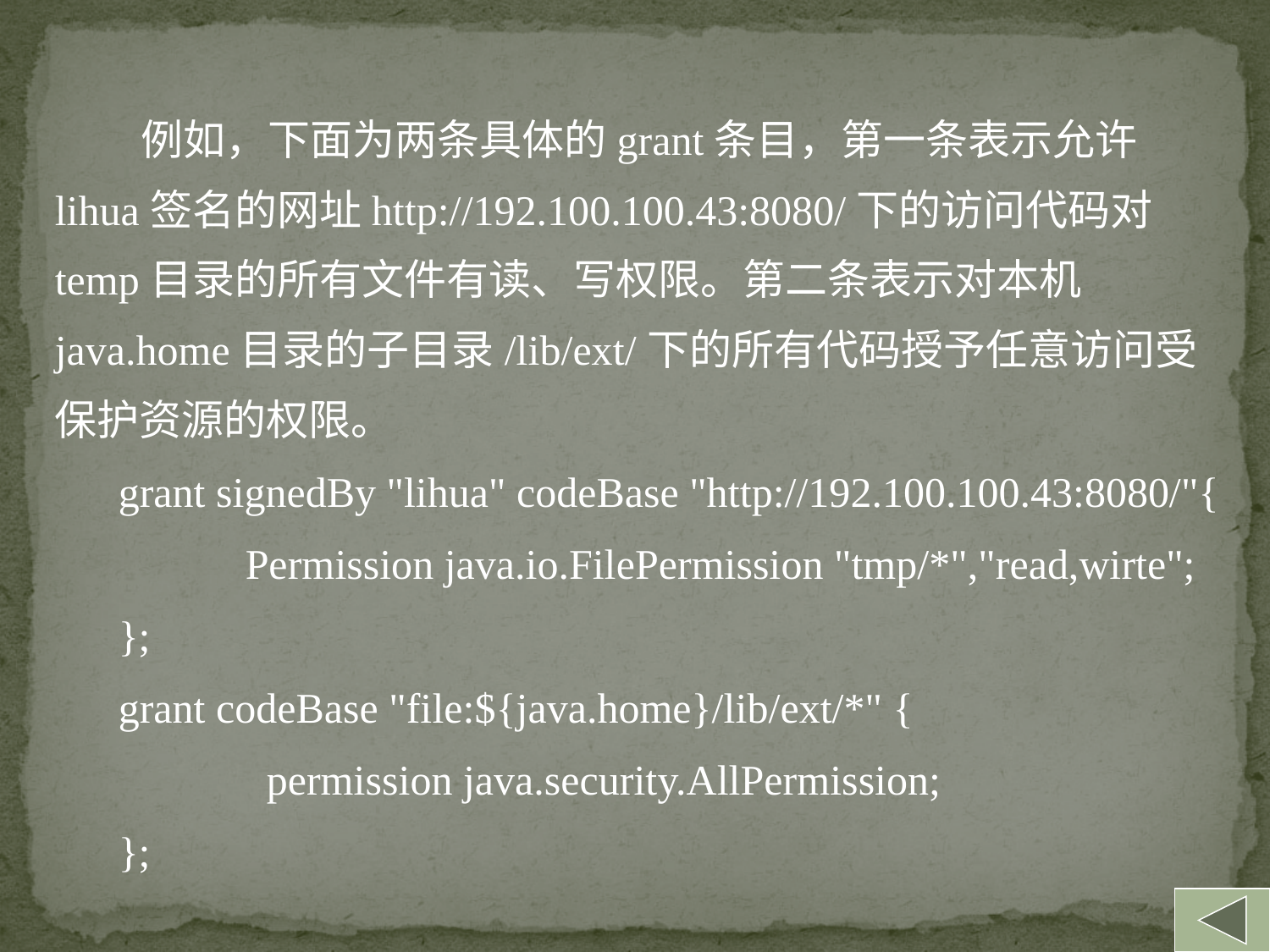

例如，下面为两条具体的grant条目，第一条表示允许lihua签名的网址http://192.100.100.43:8080/下的访问代码对temp目录的所有文件有读、写权限。第二条表示对本机java.home目录的子目录/lib/ext/下的所有代码授予任意访问受保护资源的权限。
grant signedBy "lihua" codeBase "http://192.100.100.43:8080/"{
	Permission java.io.FilePermission "tmp/*","read,wirte";
};
grant codeBase "file:${java.home}/lib/ext/*" {
	  permission java.security.AllPermission;
};